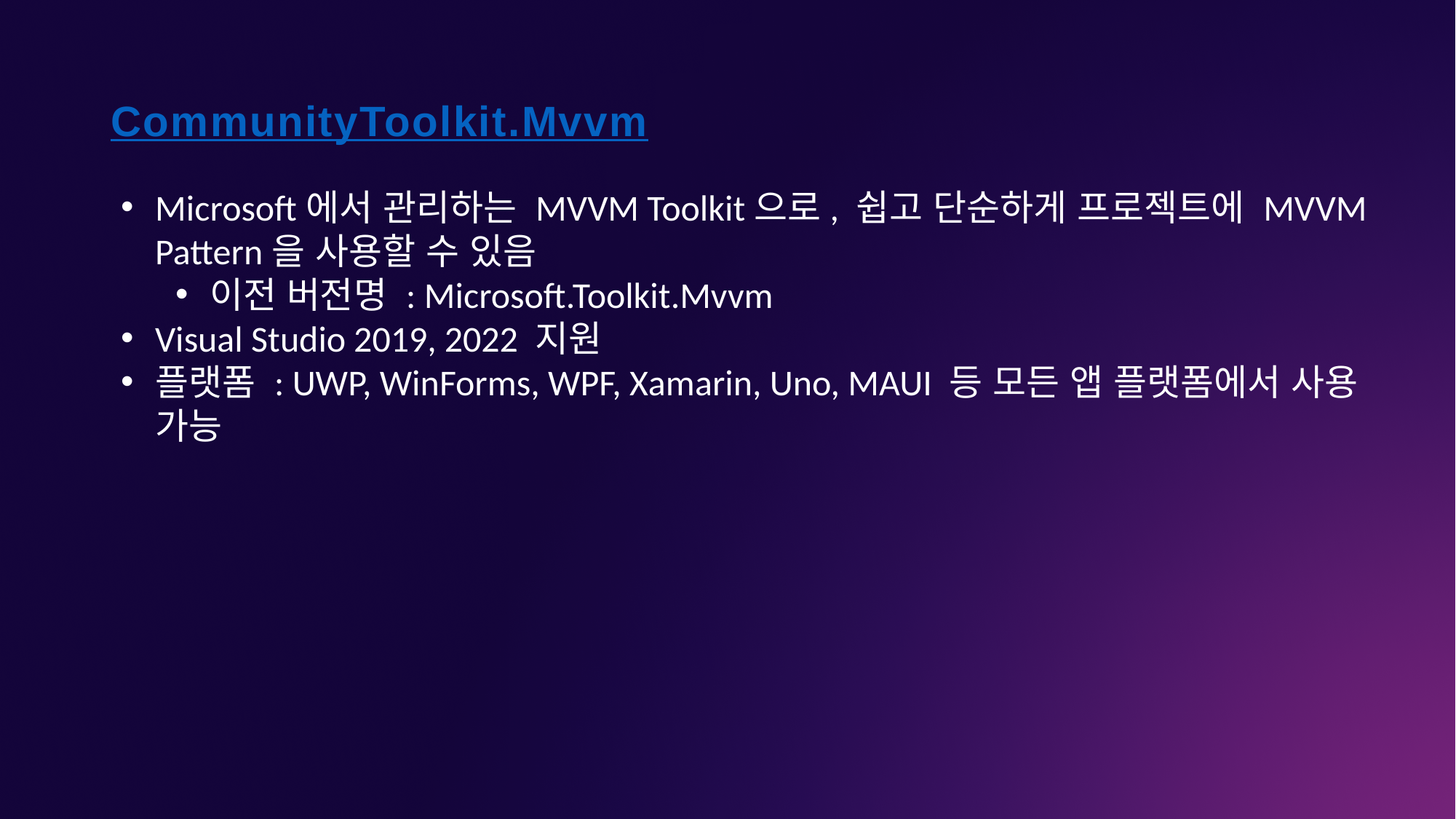

# CommunityToolkit.Mvvm
Microsoft에서 관리하는 MVVM Toolkit으로, 쉽고 단순하게 프로젝트에 MVVM Pattern을 사용할 수 있음
이전 버전명 : Microsoft.Toolkit.Mvvm
Visual Studio 2019, 2022 지원
플랫폼 : UWP, WinForms, WPF, Xamarin, Uno, MAUI 등 모든 앱 플랫폼에서 사용 가능